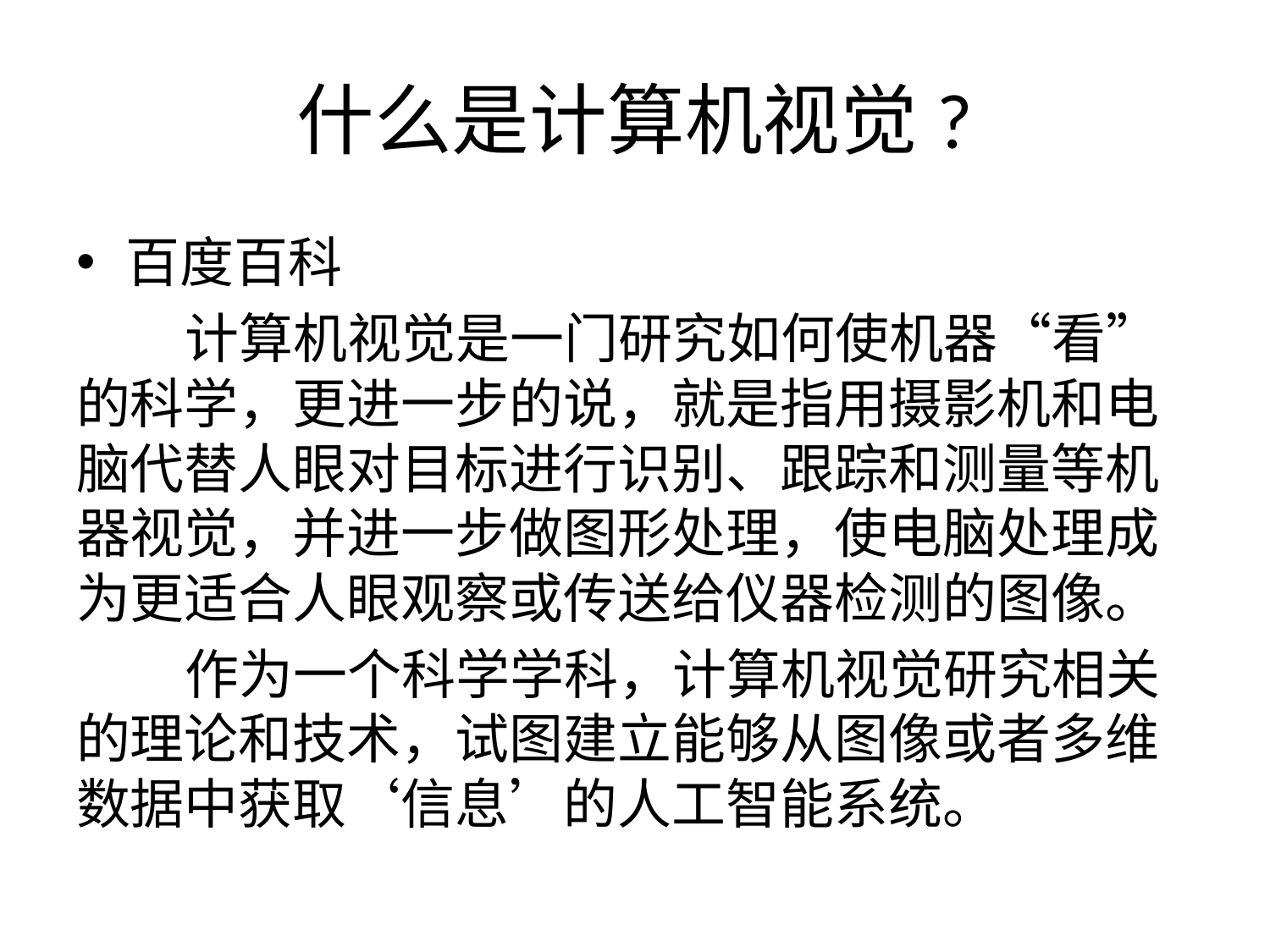

# 什么是计算机视觉?
百度百科
        计算机视觉是一门研究如何使机器“看”的科学，更进一步的说，就是指用摄影机和电脑代替人眼对目标进行识别、跟踪和测量等机器视觉，并进一步做图形处理，使电脑处理成为更适合人眼观察或传送给仪器检测的图像。
        作为一个科学学科，计算机视觉研究相关的理论和技术，试图建立能够从图像或者多维数据中获取‘信息’的人工智能系统。